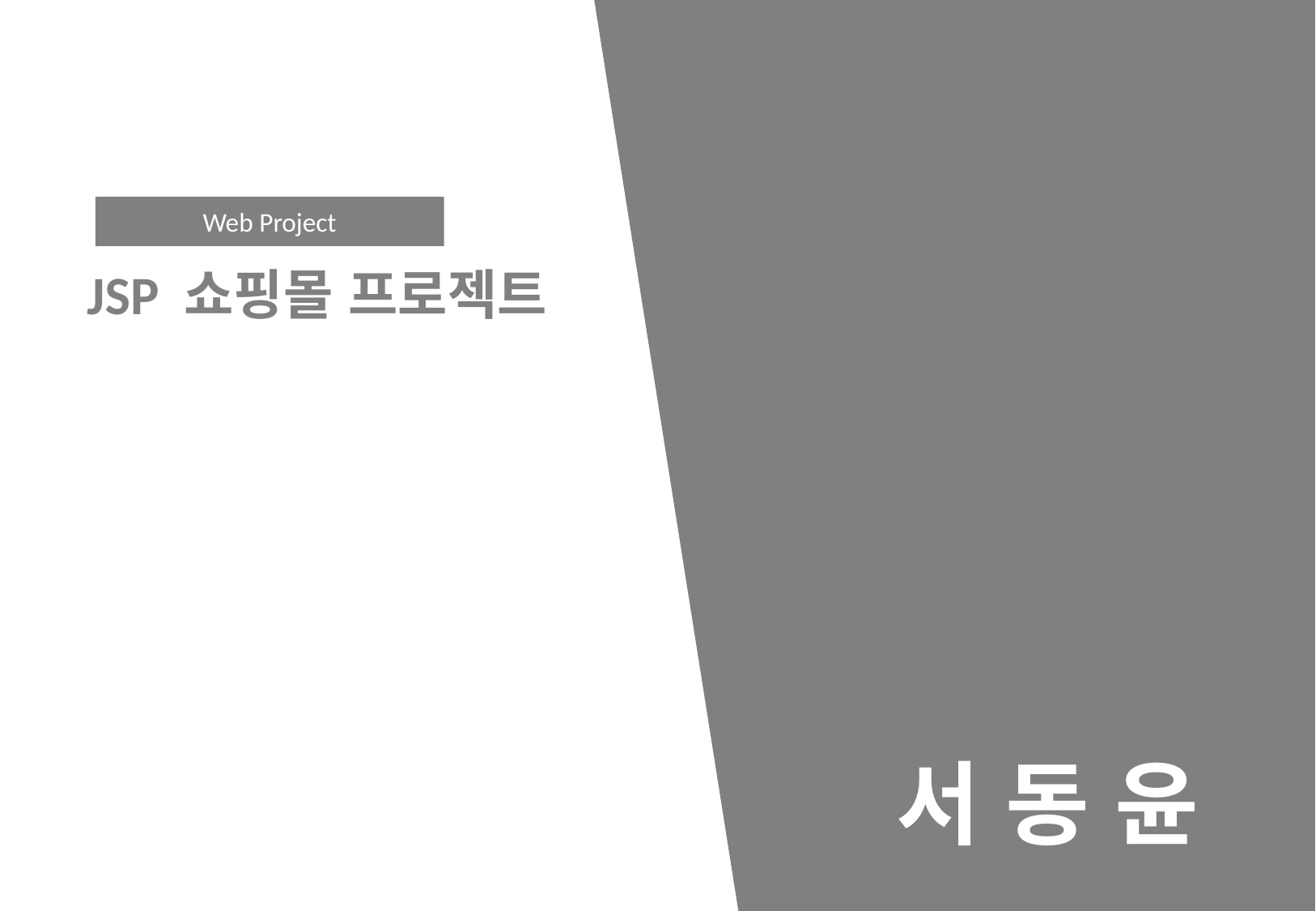

Web Project
JSP 쇼핑몰 프로젝트
서 동 윤